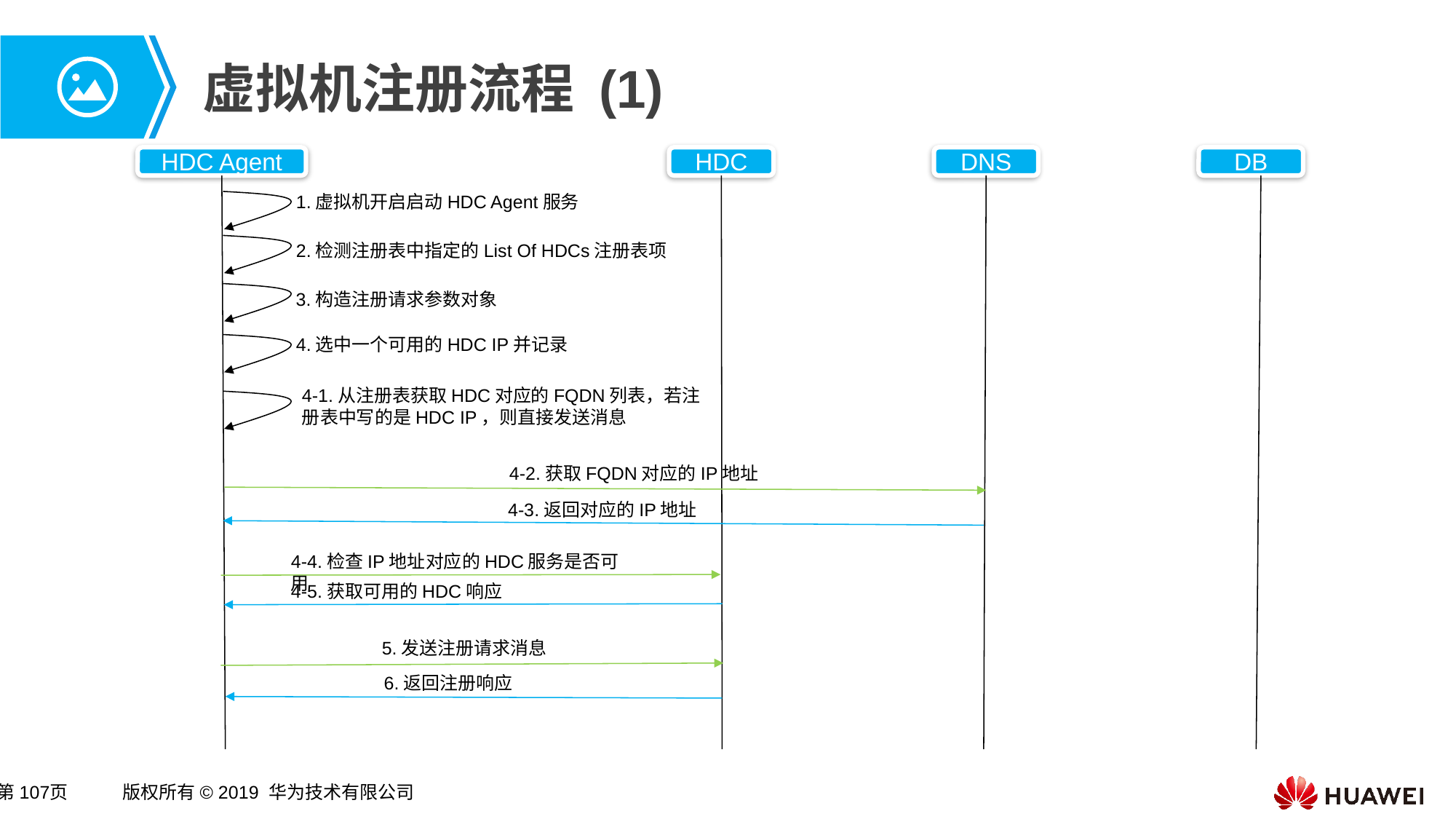

# 虚拟机注册流程 (1)
HDC Agent
HDC
DNS
DB
1.虚拟机开启启动HDC Agent服务

2.检测注册表中指定的List Of HDCs注册表项

3.构造注册请求参数对象

4.选中一个可用的HDC IP并记录

4-1.从注册表获取HDC对应的FQDN列表，若注册表中写的是HDC IP，则直接发送消息

4-2.获取FQDN对应的IP地址
4-3.返回对应的IP地址
4-4.检查IP地址对应的HDC服务是否可用
4-5.获取可用的HDC响应
5.发送注册请求消息
6.返回注册响应